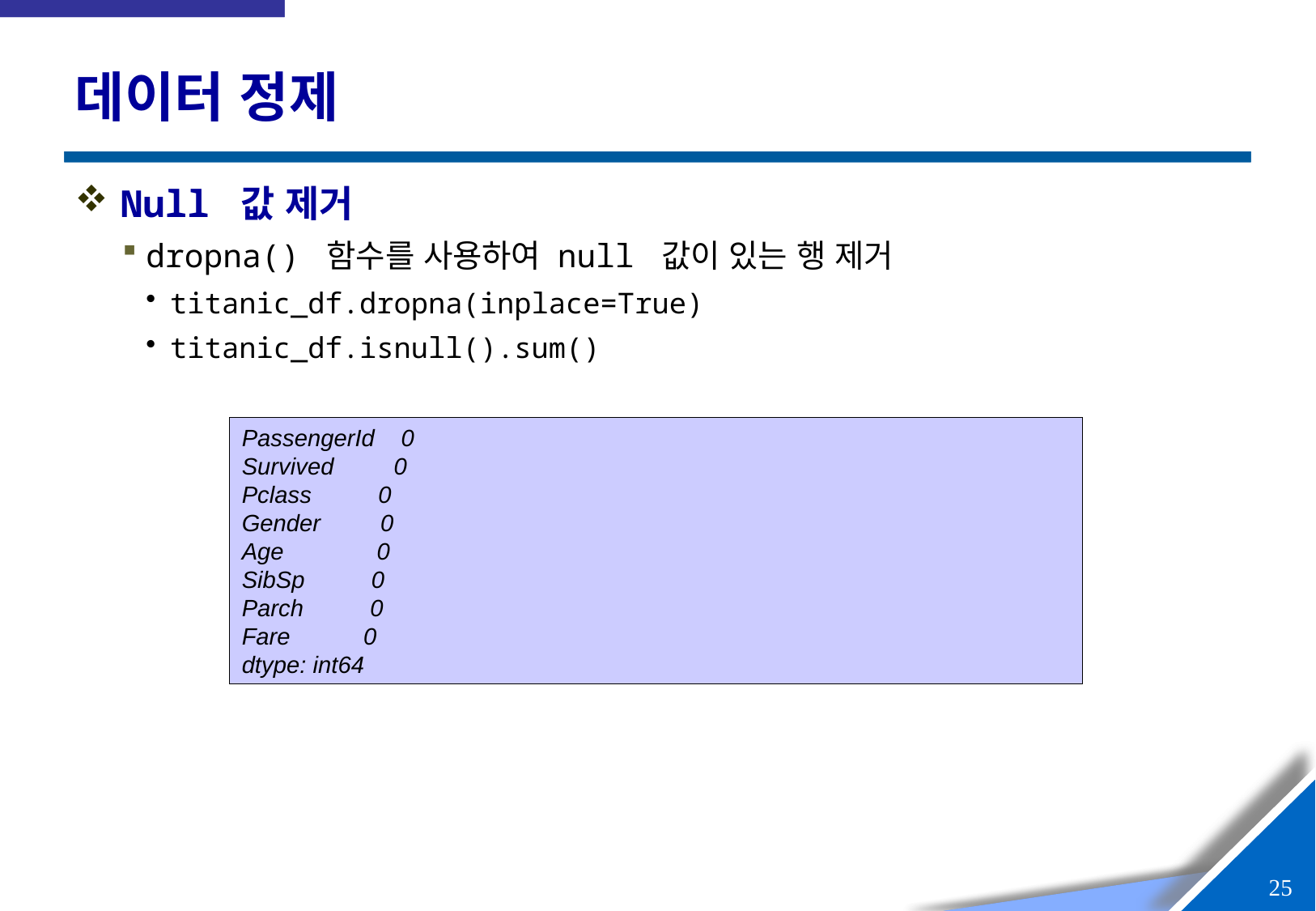

# 데이터 정제
Null 값 제거
dropna() 함수를 사용하여 null 값이 있는 행 제거
titanic_df.dropna(inplace=True)
titanic_df.isnull().sum()
PassengerId    0
Survived         0
Pclass          0
Gender         0
Age              0
SibSp          0
Parch          0
Fare           0
dtype: int64
25